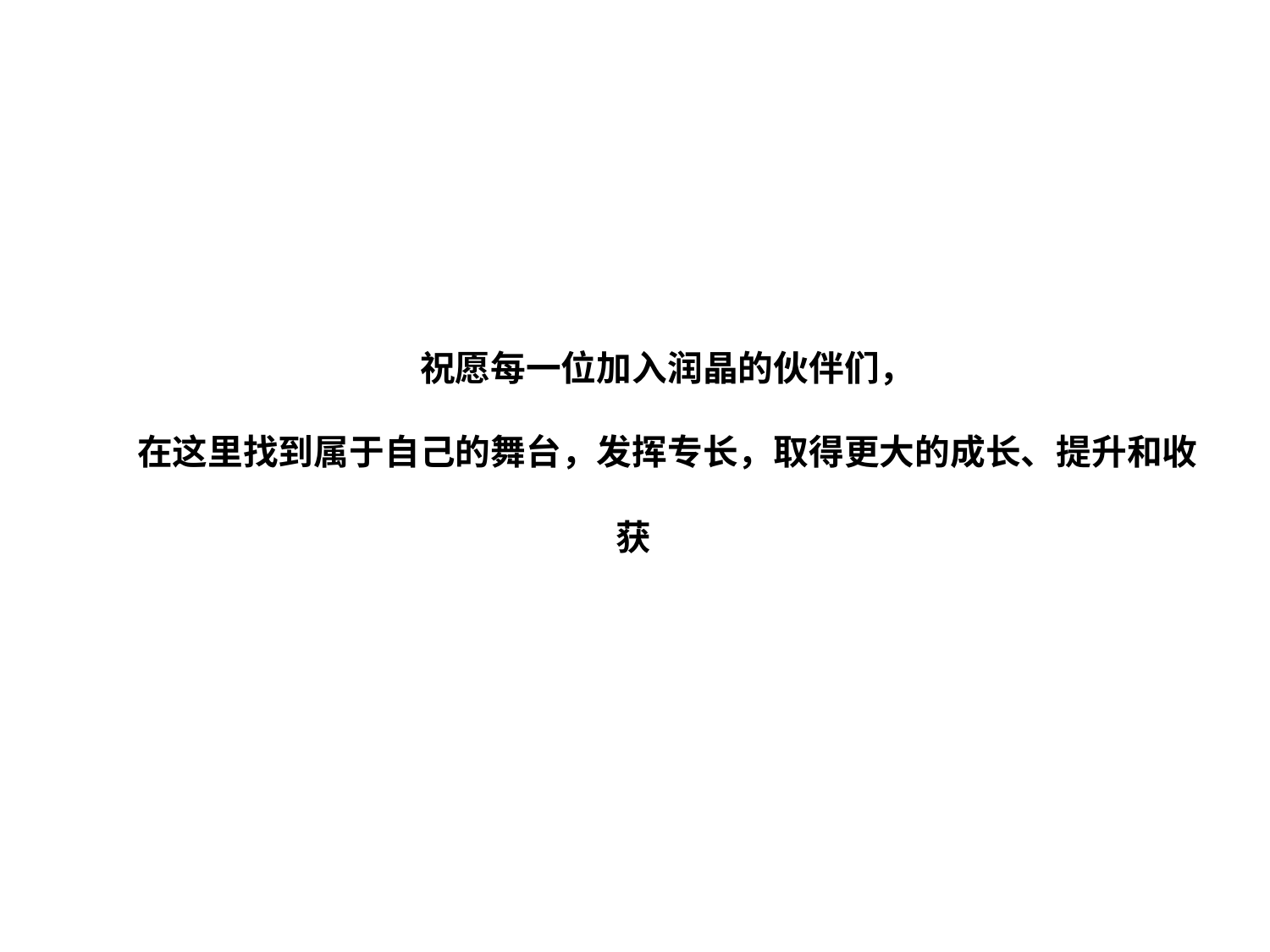

祝愿每一位加入润晶的伙伴们，
在这里找到属于自己的舞台，发挥专长，取得更大的成长、提升和收获获。